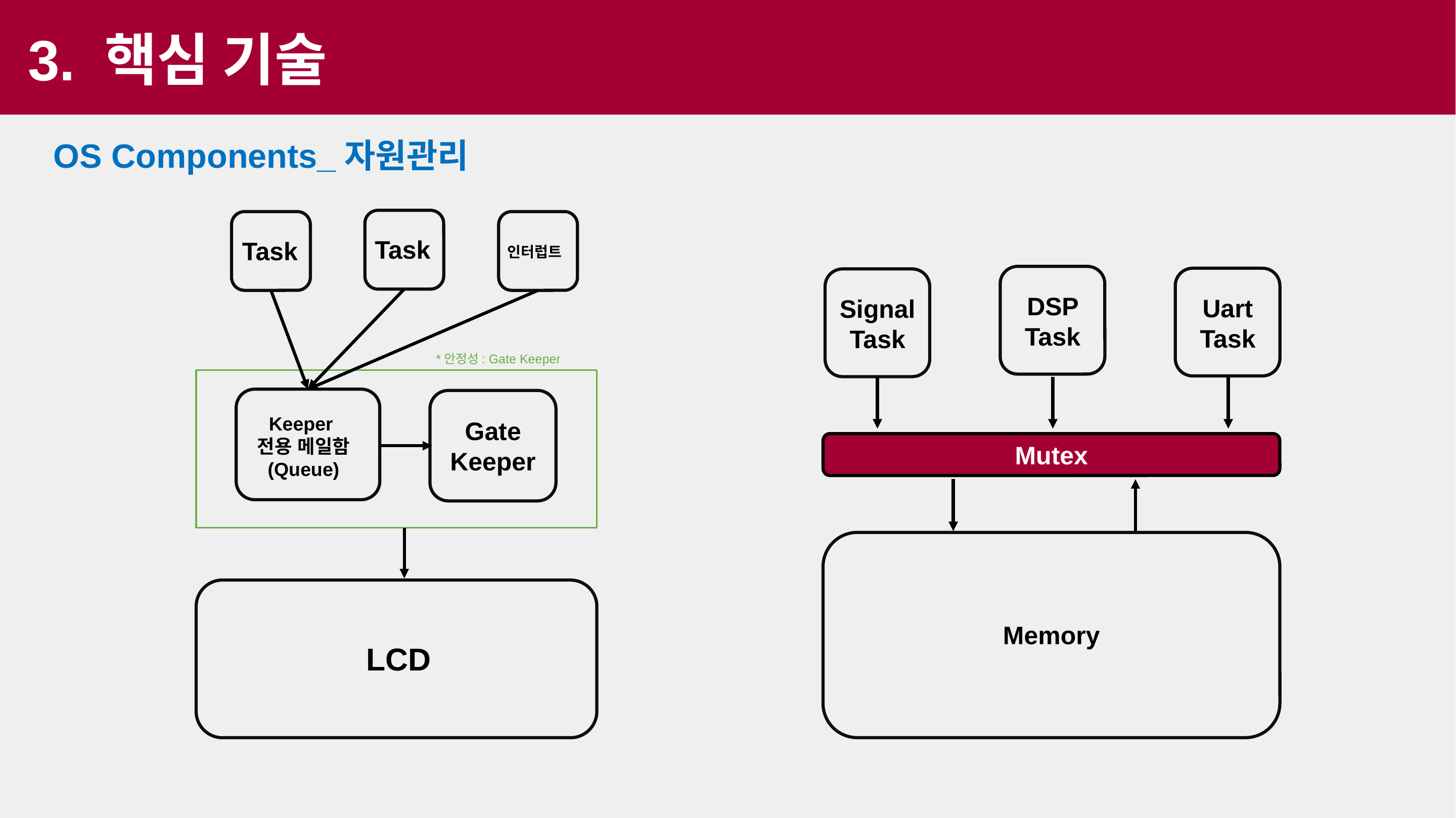

3. 핵심 기술
OS Components_자원관리

Task

인터럽트
Task
*안정성: Gate Keeper

Keeper
전용 메일함
(Queue)

Gate Keeper

LCD

DSP Task

Uart Task

Signal Task
Mutex

Memory